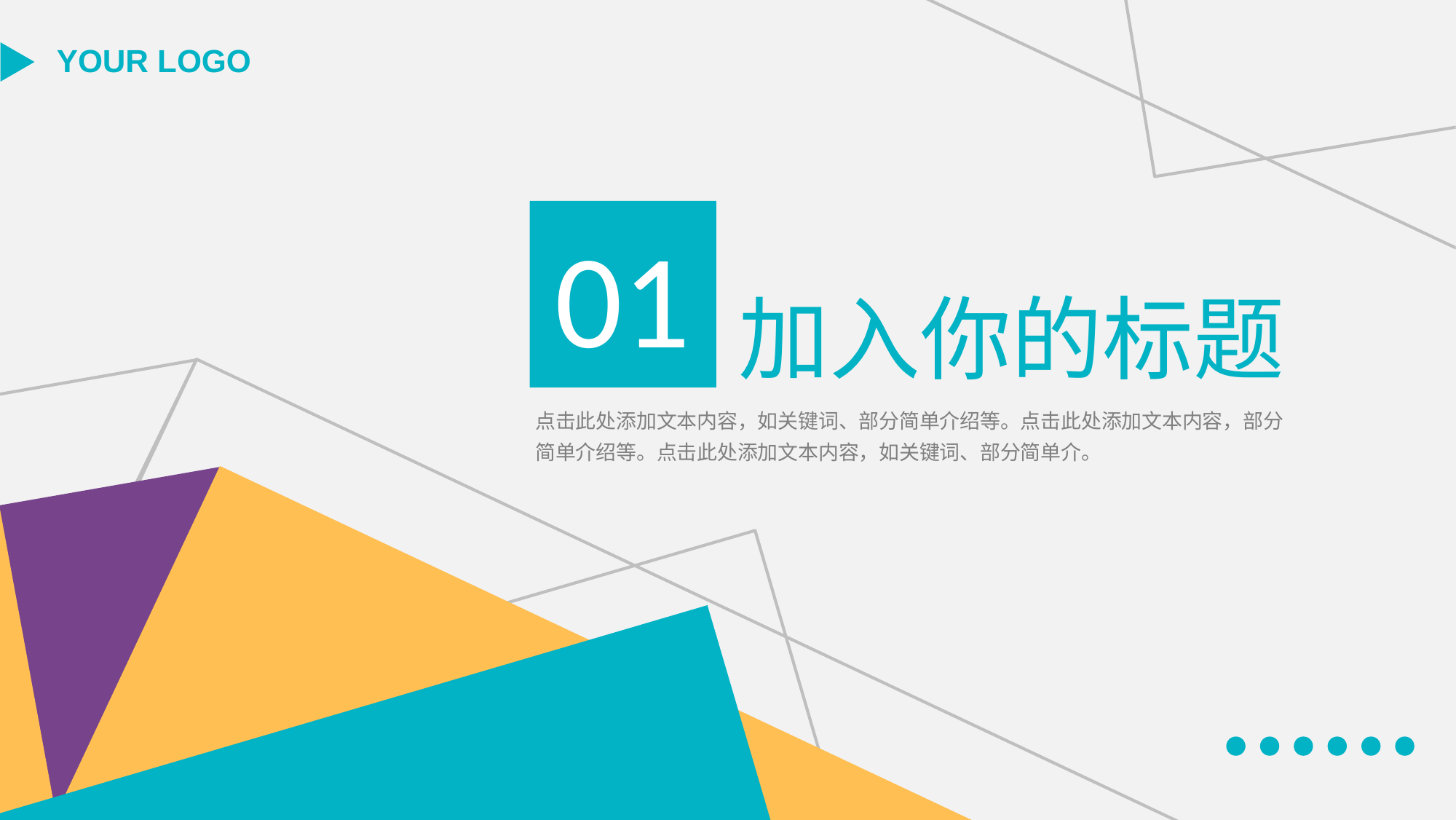

YOUR LOGO

01
加入你的标题
点击此处添加文本内容，如关键词、部分简单介绍等。点击此处添加文本内容，部分简单介绍等。点击此处添加文本内容，如关键词、部分简单介。